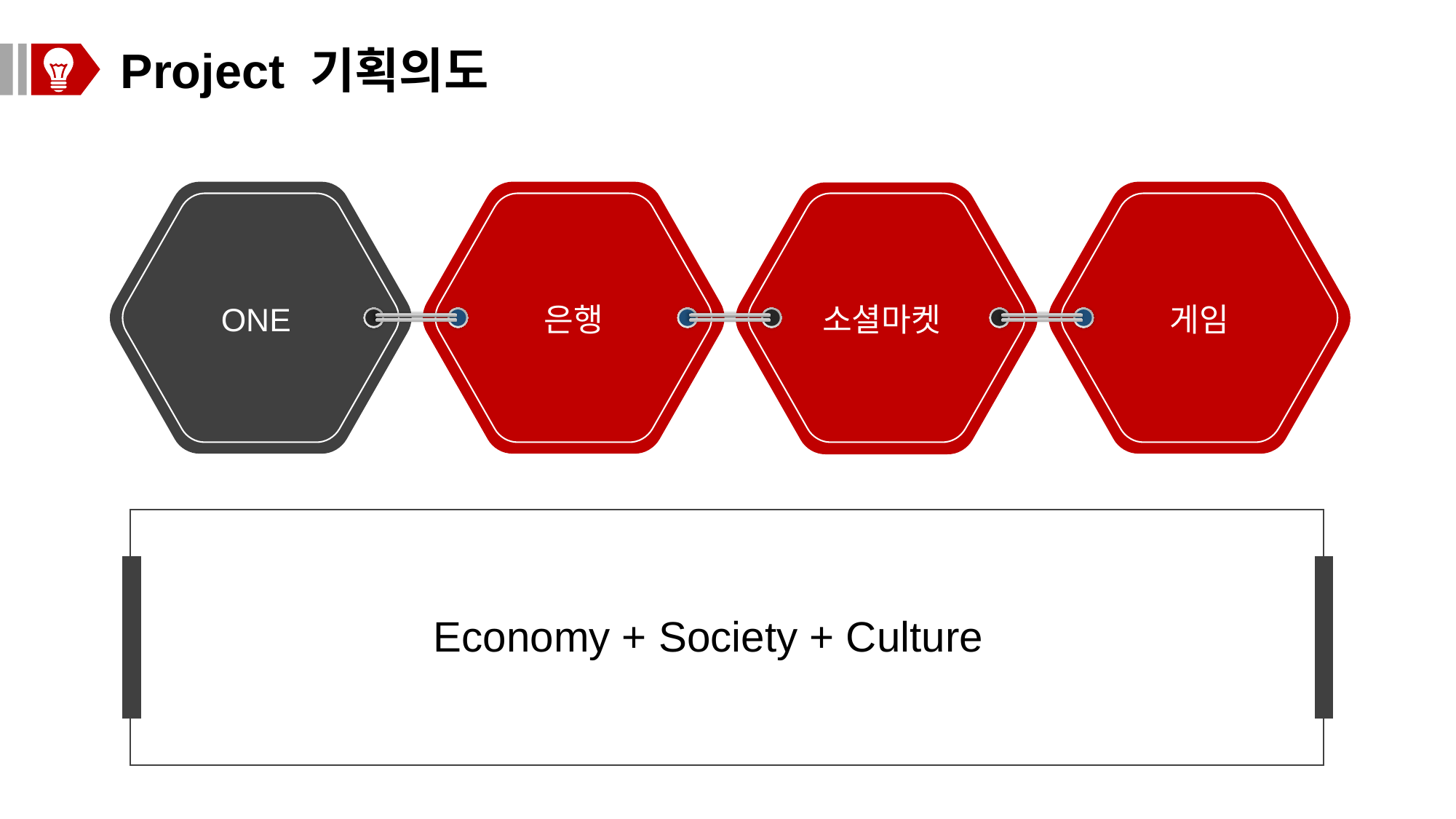

Project 기획의도

ONE

은행

게임

소셜마켓

Economy + Society + Culture